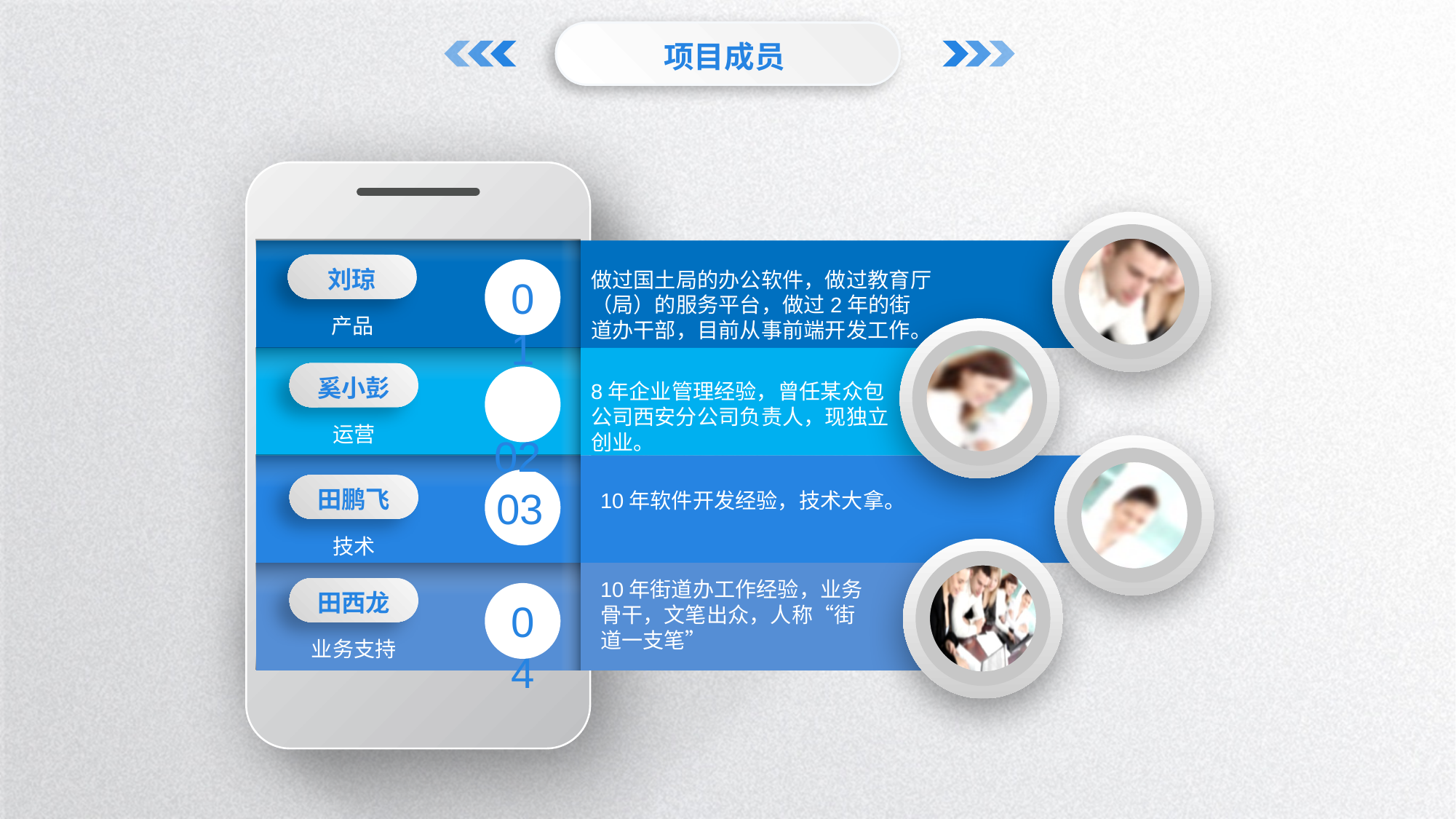

项目成员

%

刘琼

01
做过国土局的办公软件，做过教育厅（局）的服务平台，做过2年的街道办干部，目前从事前端开发工作。
产品

奚小彭

 02
8年企业管理经验，曾任某众包公司西安分公司负责人，现独立创业。
运营

03

田鹏飞
10年软件开发经验，技术大拿。
技术

10年街道办工作经验，业务骨干，文笔出众，人称“街道一支笔”

田西龙

04
业务支持